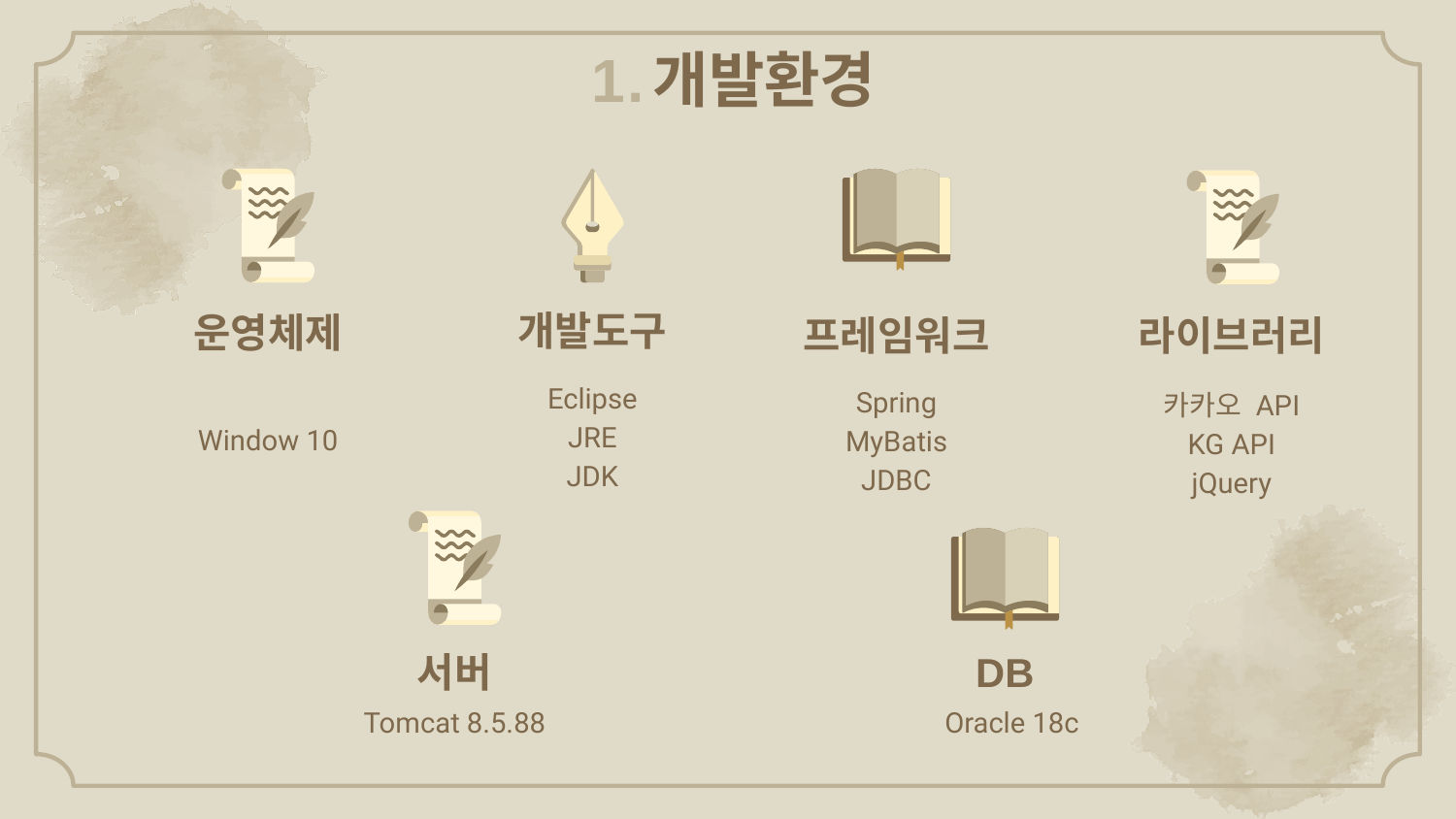

개발환경

개발도구
# 운영체제
라이브러리
프레임워크
Eclipse
JRE
JDK
Window 10
Spring
MyBatis
JDBC
카카오 API
KG API
jQuery

서버
DB
Tomcat 8.5.88
Oracle 18c